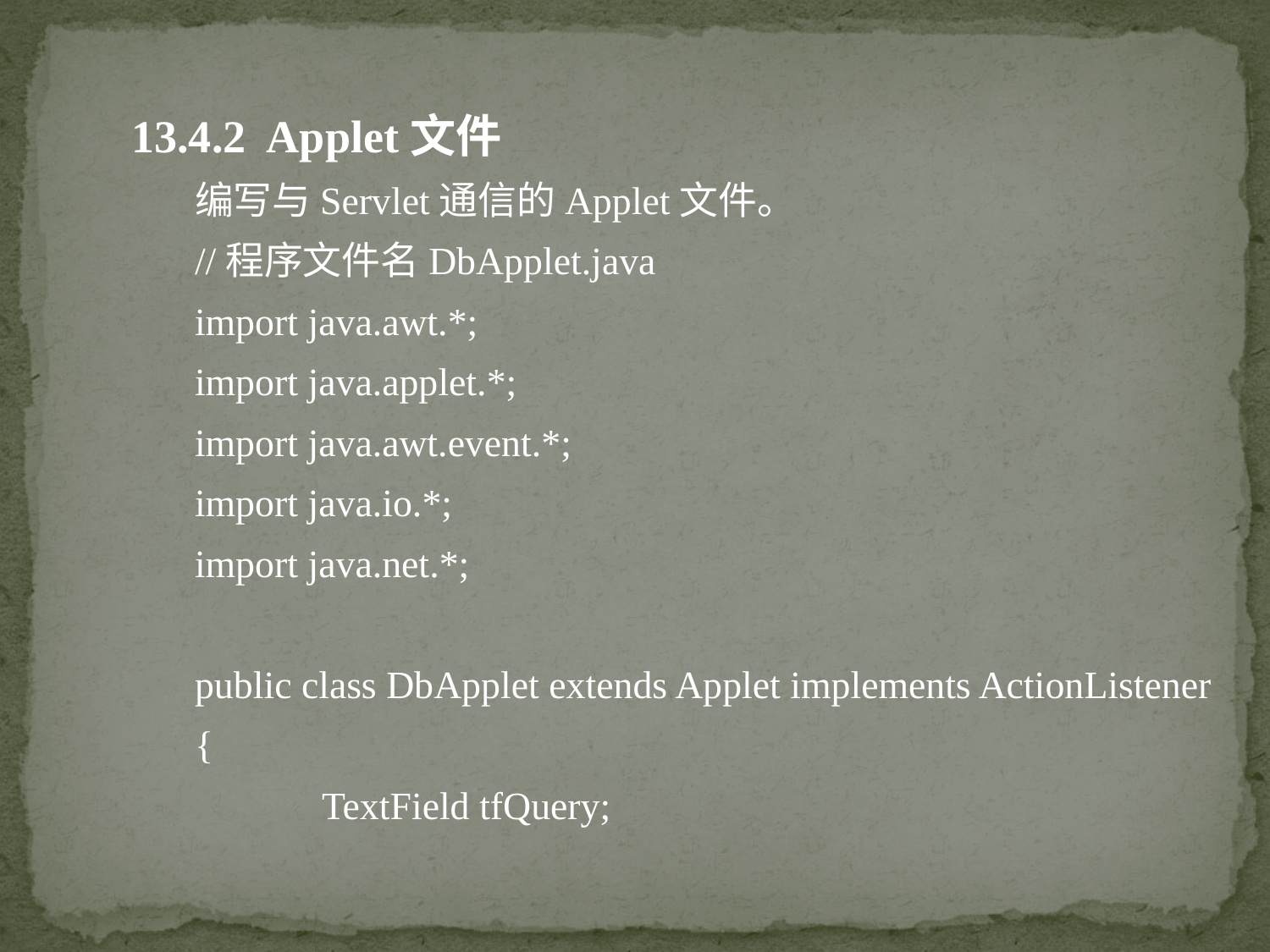

13.4.2  Applet文件
编写与Servlet通信的Applet文件。
//程序文件名DbApplet.java
import java.awt.*;
import java.applet.*;
import java.awt.event.*;
import java.io.*;
import java.net.*;

public class DbApplet extends Applet implements ActionListener
{
	TextField tfQuery;